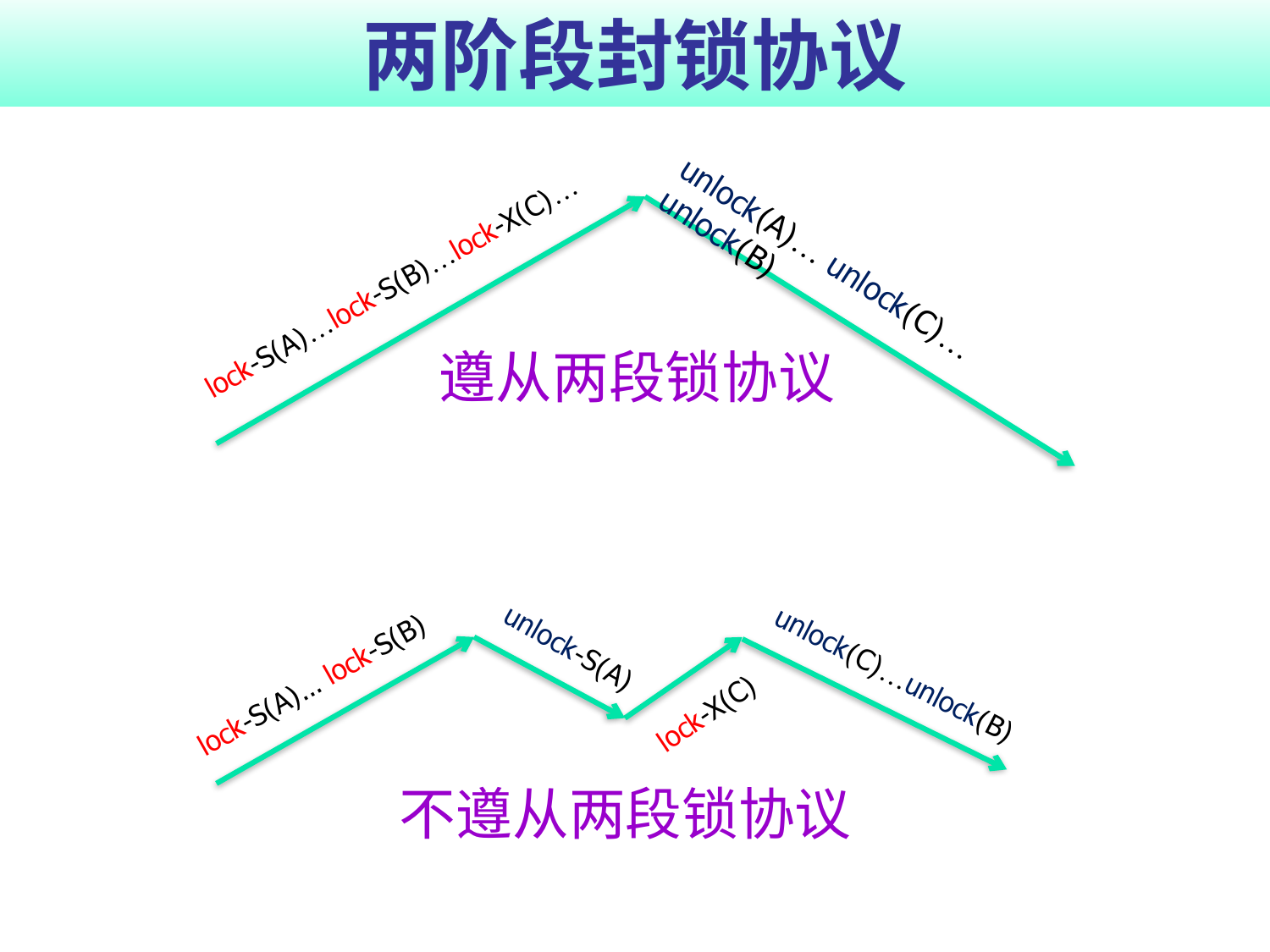

# 两阶段封锁协议
lock-S(A)…lock-S(B)…lock-X(C)…
unlock(A)… unlock(C)…unlock(B)
遵从两段锁协议
unlock-S(A)
lock-S(A)… lock-S(B)
unlock(C)…unlock(B)
lock-X(C)
不遵从两段锁协议